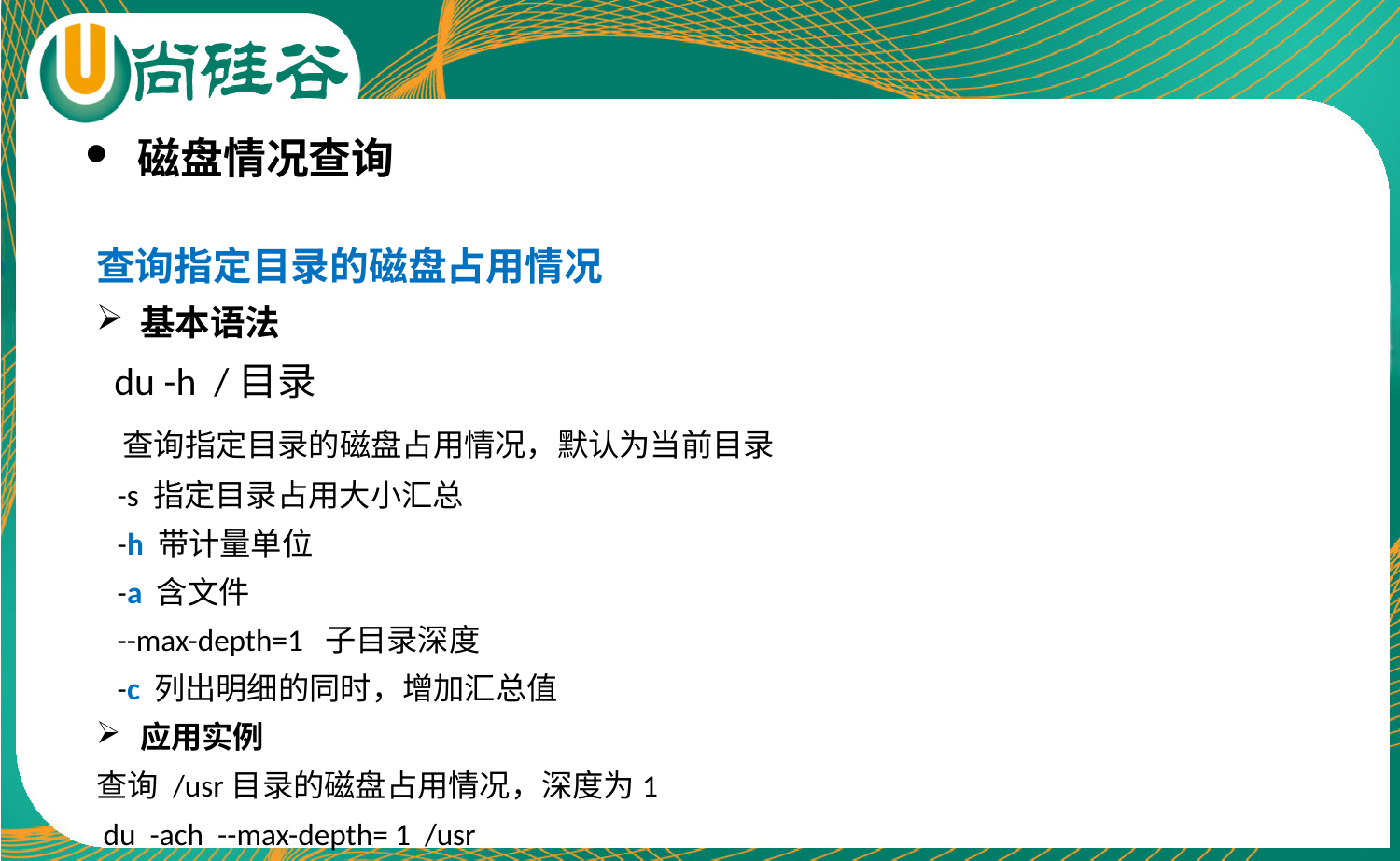

磁盘情况查询
查询指定目录的磁盘占用情况
基本语法
  du -h  /目录
  查询指定目录的磁盘占用情况，默认为当前目录
   -s 指定目录占用大小汇总
   -h 带计量单位
   -a 含文件
   --max-depth=1  子目录深度
   -c 列出明细的同时，增加汇总值
应用实例
查询 /usr目录的磁盘占用情况，深度为1
 du  -ach  --max-depth= 1  /usr